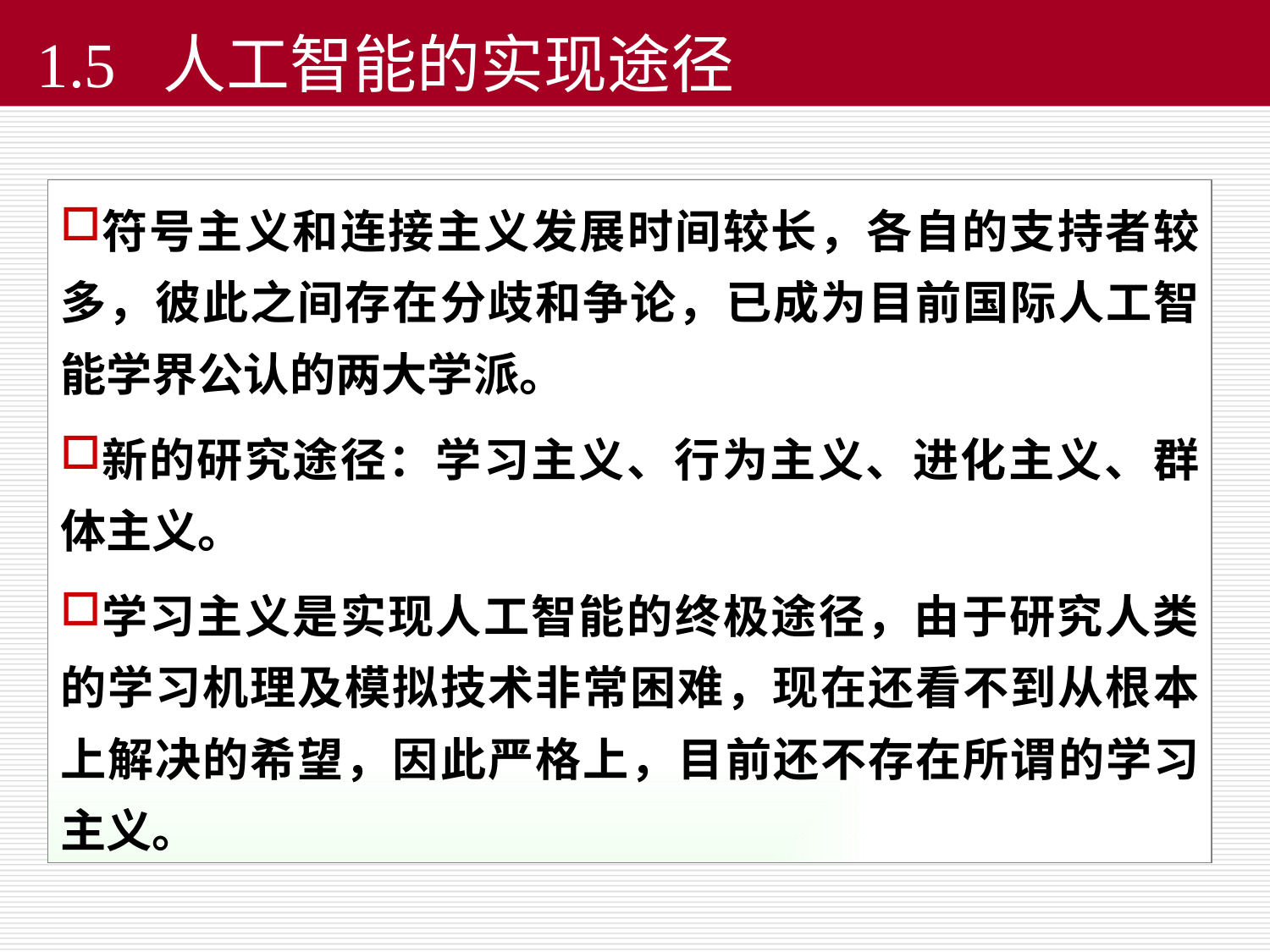

1.5  人工智能的实现途径
符号主义和连接主义发展时间较长，各自的支持者较多，彼此之间存在分歧和争论，已成为目前国际人工智能学界公认的两大学派。
新的研究途径：学习主义、行为主义、进化主义、群体主义。
学习主义是实现人工智能的终极途径，由于研究人类的学习机理及模拟技术非常困难，现在还看不到从根本上解决的希望，因此严格上，目前还不存在所谓的学习主义。
77